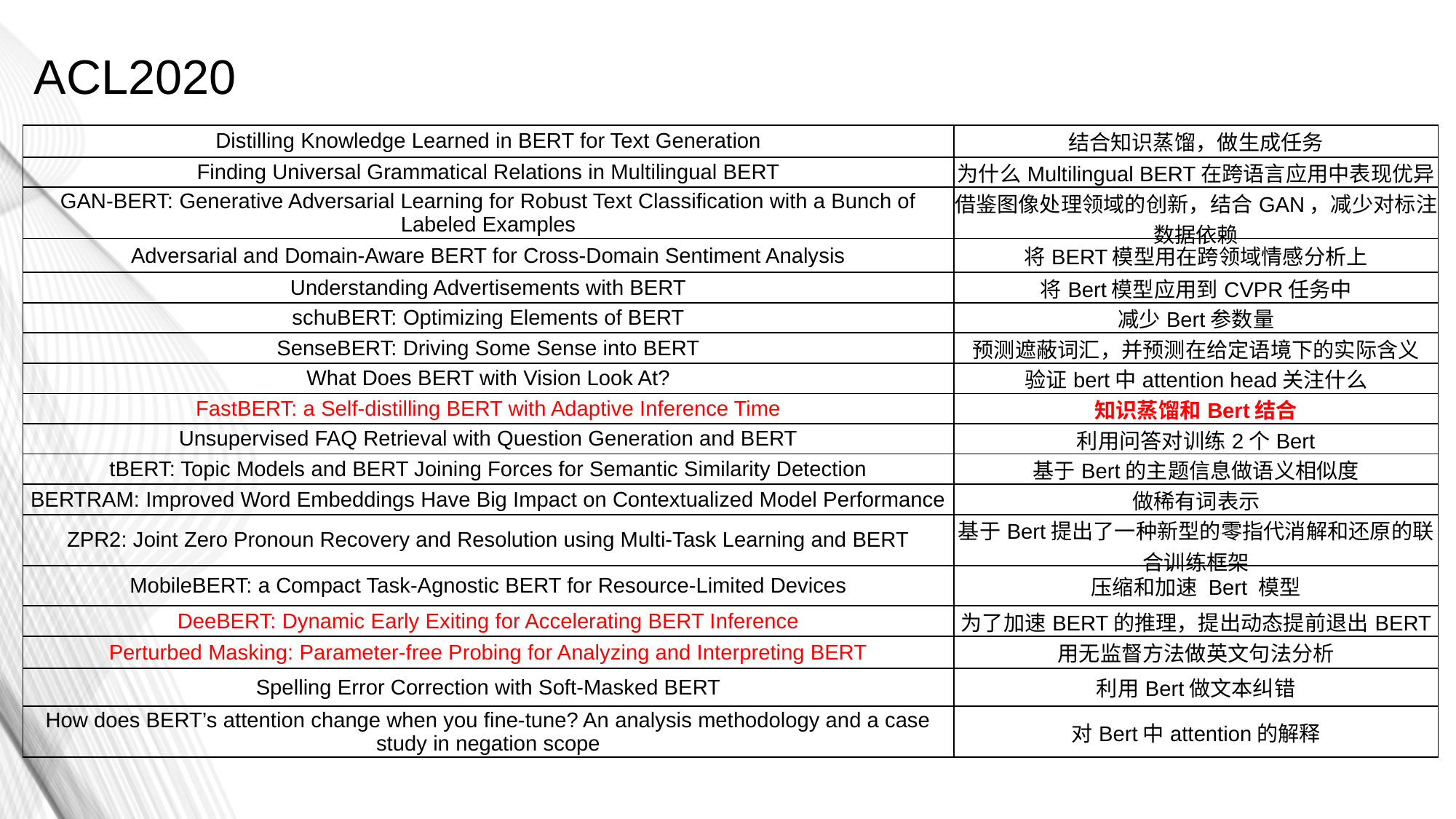

ACL2020
| Distilling Knowledge Learned in BERT for Text Generation | 结合知识蒸馏，做生成任务 |
| --- | --- |
| Finding Universal Grammatical Relations in Multilingual BERT | 为什么Multilingual BERT在跨语言应用中表现优异 |
| GAN-BERT: Generative Adversarial Learning for Robust Text Classification with a Bunch of Labeled Examples | 借鉴图像处理领域的创新，结合GAN，减少对标注数据依赖 |
| Adversarial and Domain-Aware BERT for Cross-Domain Sentiment Analysis | 将BERT模型用在跨领域情感分析上 |
| Understanding Advertisements with BERT | 将Bert模型应用到CVPR任务中 |
| schuBERT: Optimizing Elements of BERT | 减少Bert参数量 |
| SenseBERT: Driving Some Sense into BERT | 预测遮蔽词汇，并预测在给定语境下的实际含义 |
| What Does BERT with Vision Look At? | 验证bert中attention head关注什么 |
| FastBERT: a Self-distilling BERT with Adaptive Inference Time | 知识蒸馏和Bert结合 |
| Unsupervised FAQ Retrieval with Question Generation and BERT | 利用问答对训练2个Bert |
| tBERT: Topic Models and BERT Joining Forces for Semantic Similarity Detection | 基于Bert的主题信息做语义相似度 |
| BERTRAM: Improved Word Embeddings Have Big Impact on Contextualized Model Performance | 做稀有词表示 |
| ZPR2: Joint Zero Pronoun Recovery and Resolution using Multi-Task Learning and BERT | 基于Bert提出了一种新型的零指代消解和还原的联合训练框架 |
| MobileBERT: a Compact Task-Agnostic BERT for Resource-Limited Devices | 压缩和加速 Bert 模型 |
| DeeBERT: Dynamic Early Exiting for Accelerating BERT Inference | 为了加速BERT的推理，提出动态提前退出BERT |
| Perturbed Masking: Parameter-free Probing for Analyzing and Interpreting BERT | 用无监督方法做英文句法分析 |
| Spelling Error Correction with Soft-Masked BERT | 利用Bert做文本纠错 |
| How does BERT’s attention change when you fine-tune? An analysis methodology and a case study in negation scope | 对Bert中attention的解释 |